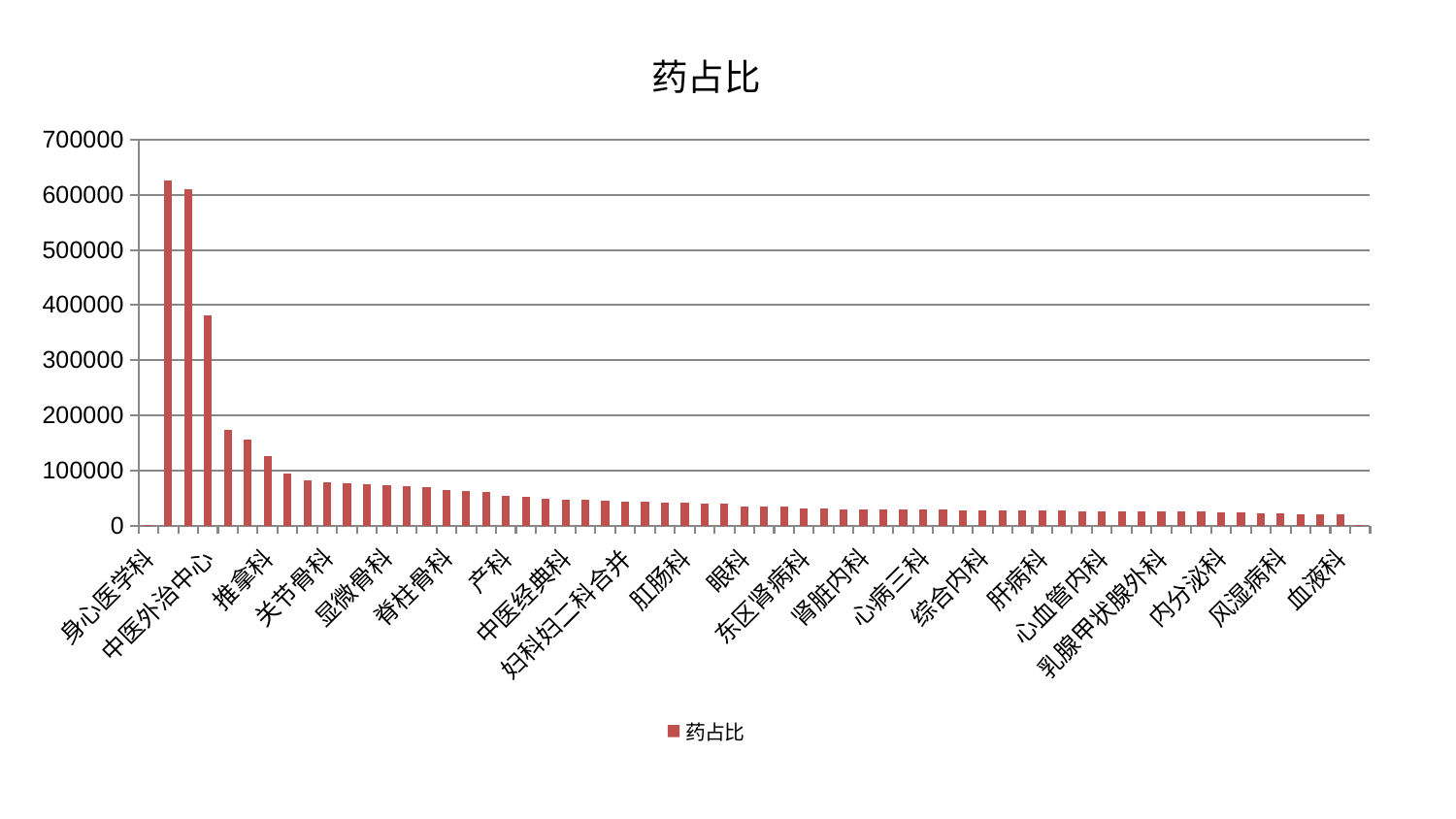

### Chart: 药占比

| Category | 药占比 |
|---|---|
| 身心医学科 | 100.0 |
| 治未病中心 | 625000.0 |
| 小儿推拿科 | 609756.0975609756 |
| 中医外治中心 | 381679.3893129771 |
| 针灸科 | 174216.02787456446 |
| 口腔科 | 156250.0 |
| 推拿科 | 125313.28320802006 |
| 康复科 | 95057.03422053232 |
| 微创骨科 | 82644.62809917355 |
| 关节骨科 | 78926.59826361484 |
| 创伤骨科 | 76161.46230007616 |
| 美容皮肤科 | 74183.9762611276 |
| 显微骨科 | 72833.21194464676 |
| 骨科 | 70921.98581560285 |
| 小儿骨科 | 69589.42240779402 |
| 脊柱骨科 | 63775.510204081635 |
| 运动损伤骨科 | 62383.03181534623 |
| 儿科 | 60679.611650485436 |
| 产科 | 53504.547886570355 |
| 脑病二科 | 51466.803911477095 |
| 周围血管科 | 49091.80166912126 |
| 中医经典科 | 47438.33017077799 |
| 皮肤科 | 46425.25533890436 |
| 耳鼻喉科 | 44603.03300624442 |
| 妇科妇二科合并 | 42735.042735042734 |
| 妇科 | 42735.042735042734 |
| 妇二科 | 41736.227045075124 |
| 肛肠科 | 40816.32653061225 |
| 脾胃科消化科合并 | 38925.65200467107 |
| 脾胃病科 | 38925.65200467107 |
| 眼科 | 34626.038781163435 |
| 胸外科 | 34626.038781163435 |
| 普通外科 | 34106.41200545702 |
| 东区肾病科 | 30609.12151821243 |
| 神经内科 | 30248.03387779794 |
| 老年医学科 | 29437.73918163085 |
| 肾脏内科 | 29429.075927015892 |
| 泌尿外科 | 28801.84331797235 |
| 肾病科 | 28677.946659019213 |
| 心病三科 | 28522.53280091272 |
| 神经外科 | 28216.704288939054 |
| 消化内科 | 27925.160569673277 |
| 综合内科 | 27746.94783573807 |
| 肝胆外科 | 27300.027300027297 |
| 西区重症医学科 | 26730.820636193534 |
| 肝病科 | 26709.401709401707 |
| 心病二科 | 26462.02699126753 |
| 脑病一科 | 26253.609871357312 |
| 心血管内科 | 26143.7908496732 |
| 心病一科 | 25833.118057349522 |
| 脑病三科 | 25799.79360165119 |
| 乳腺甲状腺外科 | 25322.86654849329 |
| 重症医学科 | 25303.643724696358 |
| 东区重症医学科 | 24666.9955599408 |
| 内分泌科 | 23764.25855513308 |
| 心病四科 | 23446.658851113716 |
| 呼吸内科 | 22099.447513812152 |
| 风湿病科 | 21710.811984368214 |
| 肿瘤内科 | 20764.119601328905 |
| 男科 | 19692.792437967702 |
| 血液科 | 19436.345966958215 |
| 医院 | 332.88948069241013 |
84